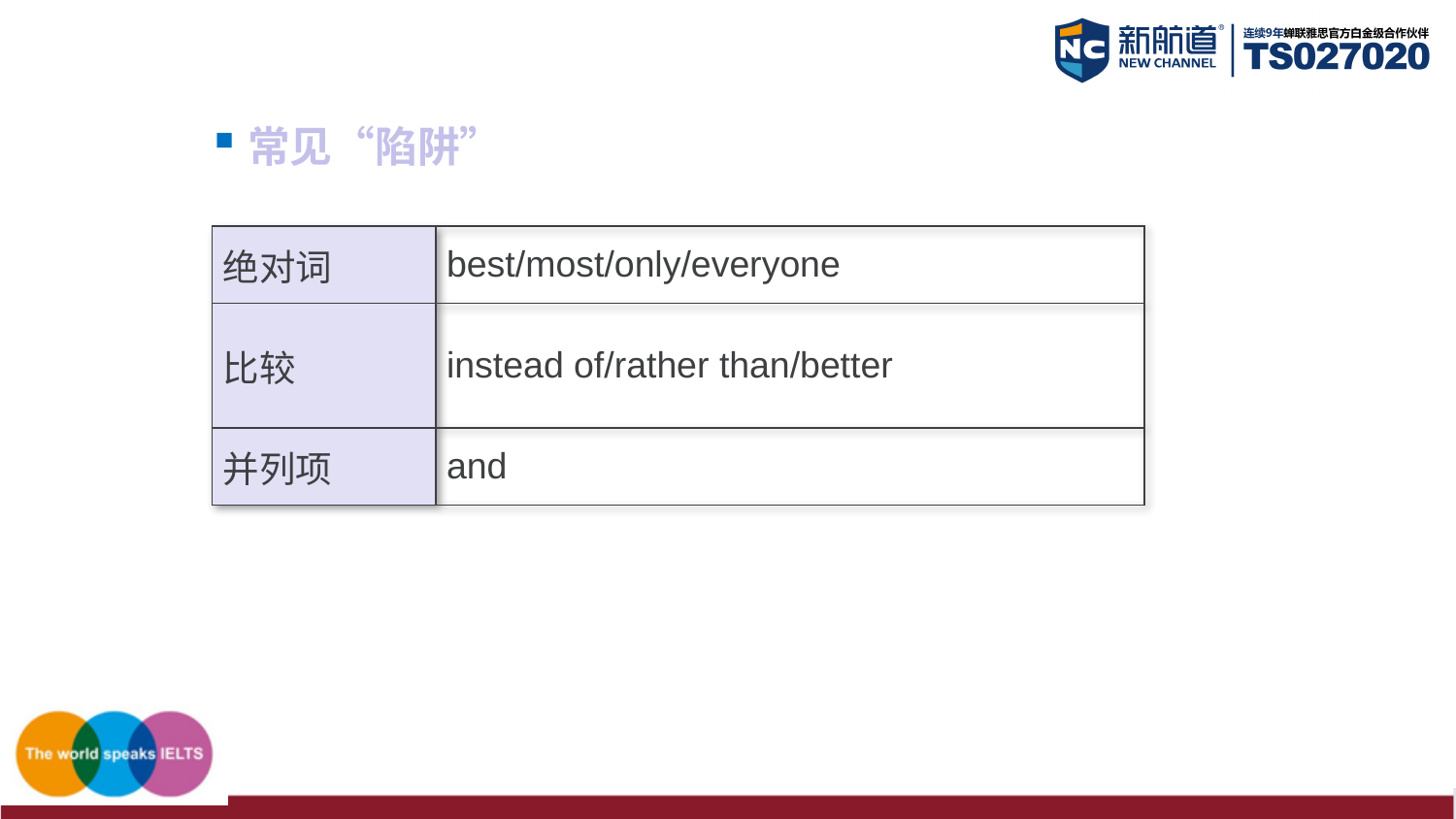

常见“陷阱”

| 绝对词 | best/most/only/everyone |
| --- | --- |
| 比较 | instead of/rather than/better |
| 并列项 | and |